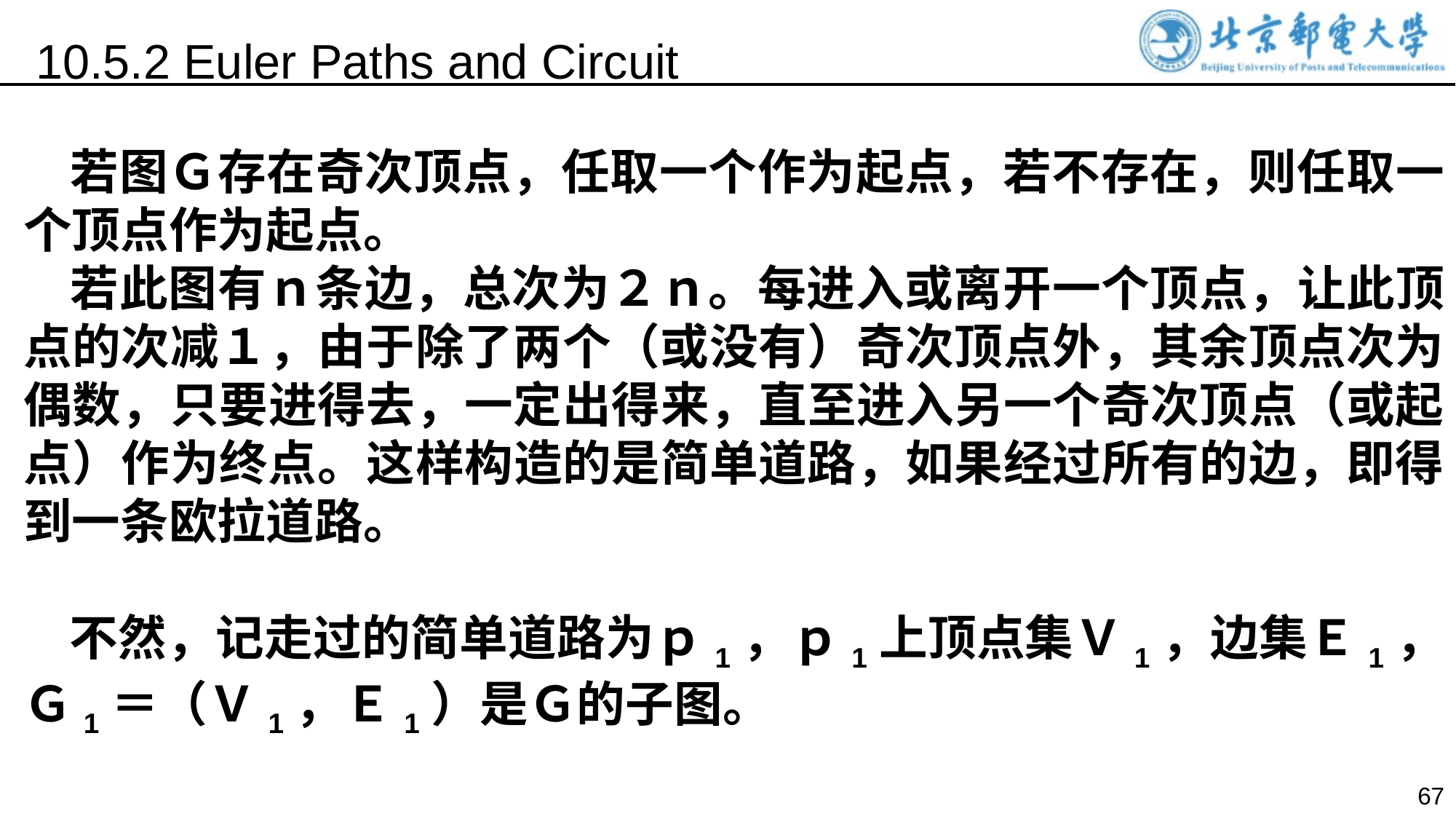

10.5.2 Euler Paths and Circuit
   若图Ｇ存在奇次顶点，任取一个作为起点，若不存在，则任取一个顶点作为起点。
   若此图有ｎ条边，总次为２ｎ。每进入或离开一个顶点，让此顶点的次减１，由于除了两个（或没有）奇次顶点外，其余顶点次为偶数，只要进得去，一定出得来，直至进入另一个奇次顶点（或起点）作为终点。这样构造的是简单道路，如果经过所有的边，即得到一条欧拉道路。

   不然，记走过的简单道路为ｐ1，ｐ1上顶点集Ｖ1，边集Ｅ1，Ｇ1＝（Ｖ1，Ｅ1）是Ｇ的子图。